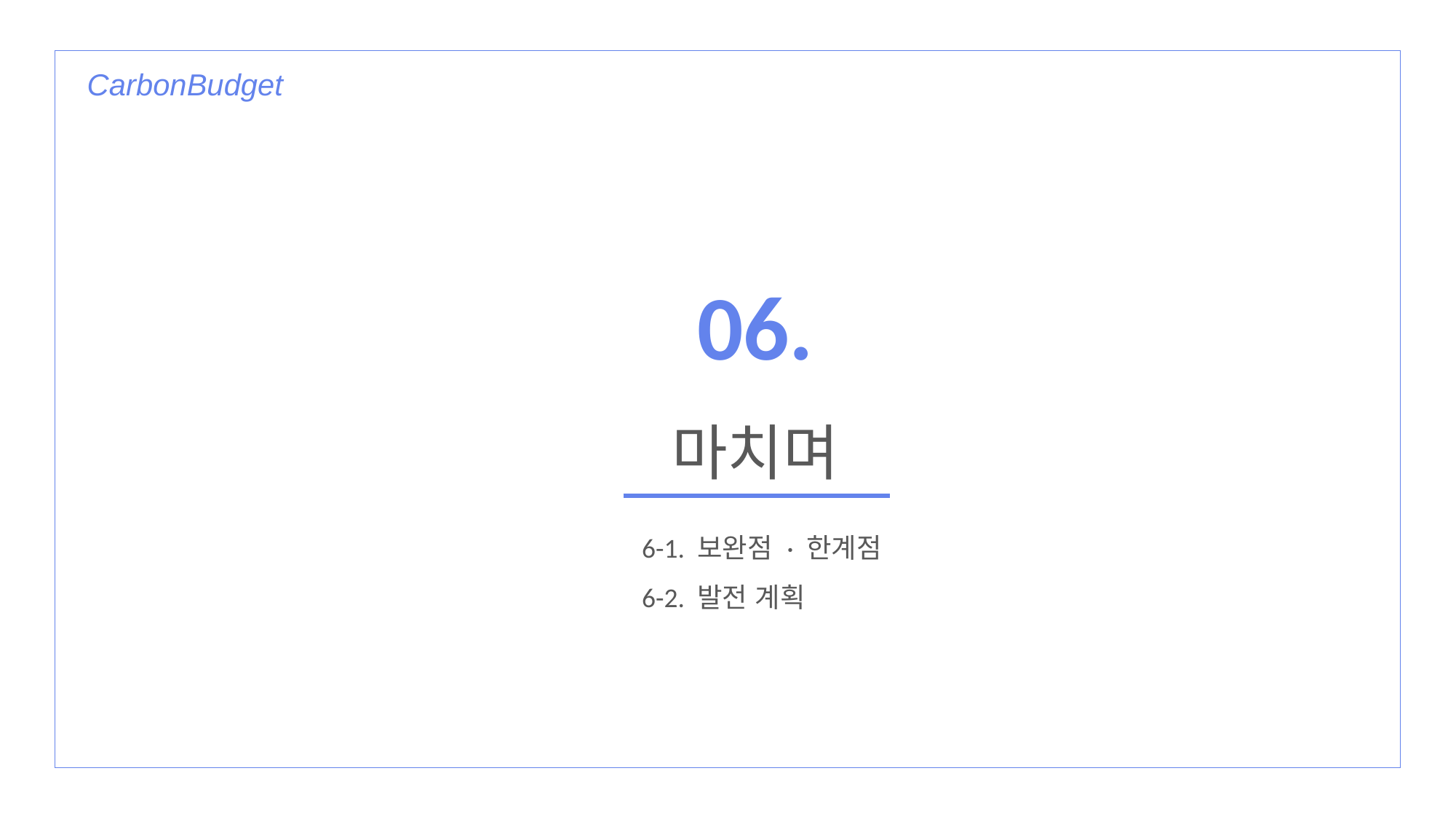

CarbonBudget

06.
마치며

6-1. 보완점 · 한계점
6-2. 발전 계획